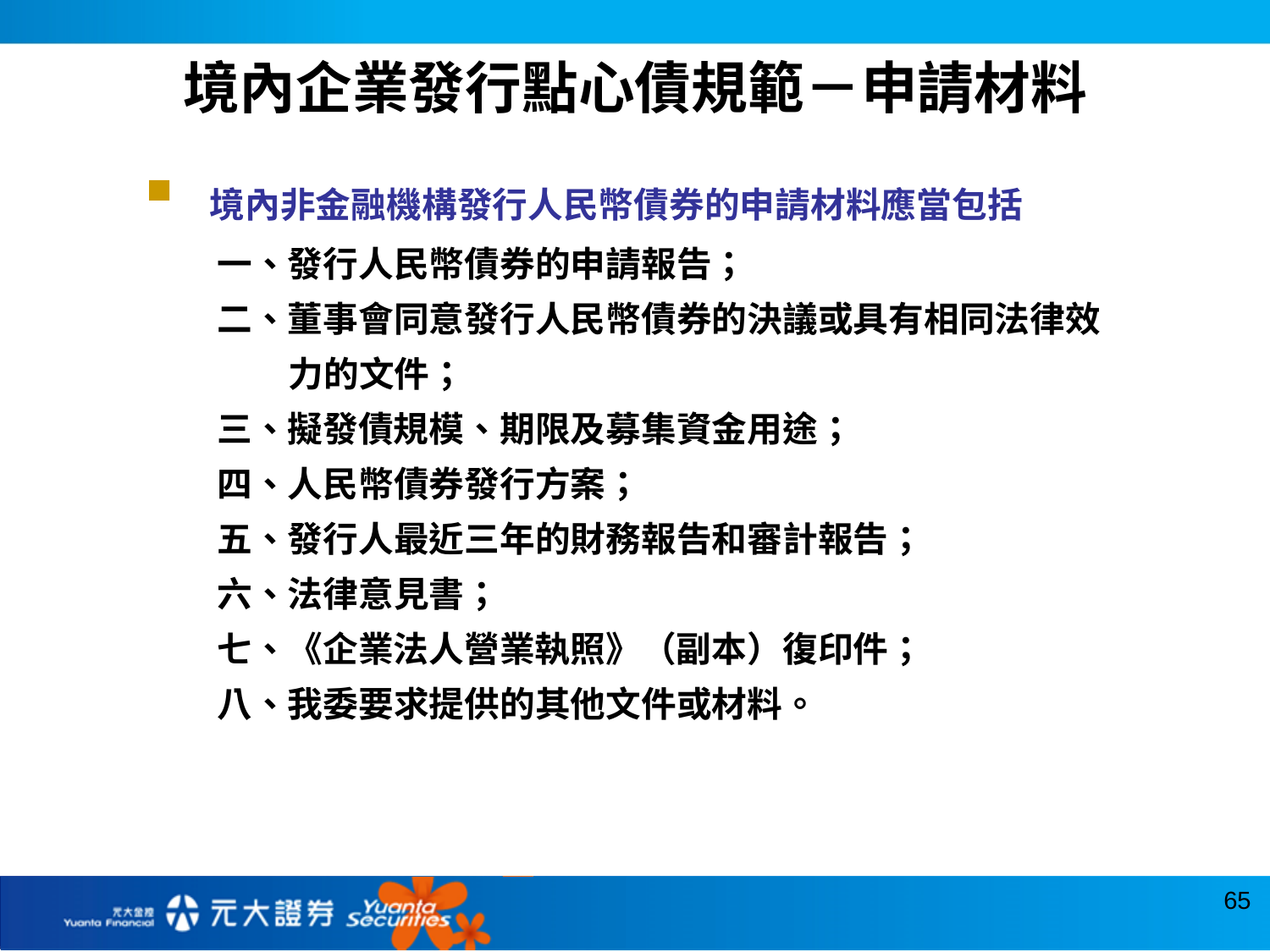

境內企業發行點心債規範－申請材料
境內非金融機構發行人民幣債券的申請材料應當包括
　一、發行人民幣債券的申請報告；
　二、董事會同意發行人民幣債券的決議或具有相同法律效
    力的文件；
　三、擬發債規模、期限及募集資金用途；
　四、人民幣債券發行方案；
　五、發行人最近三年的財務報告和審計報告；
　六、法律意見書；
　七、《企業法人營業執照》（副本）復印件；
　八、我委要求提供的其他文件或材料。